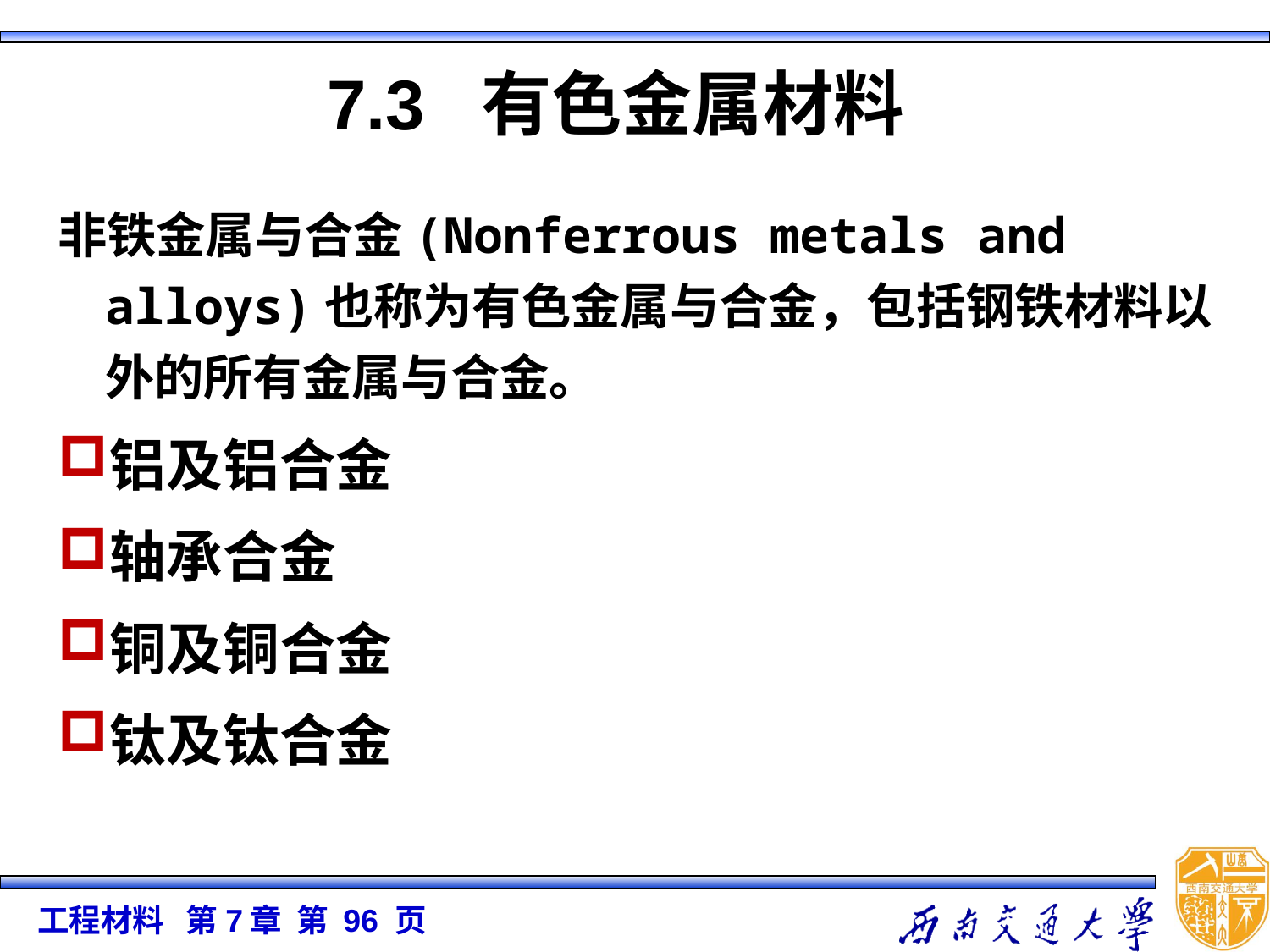

7.3  有色金属材料
非铁金属与合金(Nonferrous metals and alloys)也称为有色金属与合金，包括钢铁材料以外的所有金属与合金。
铝及铝合金
轴承合金
铜及铜合金
钛及钛合金